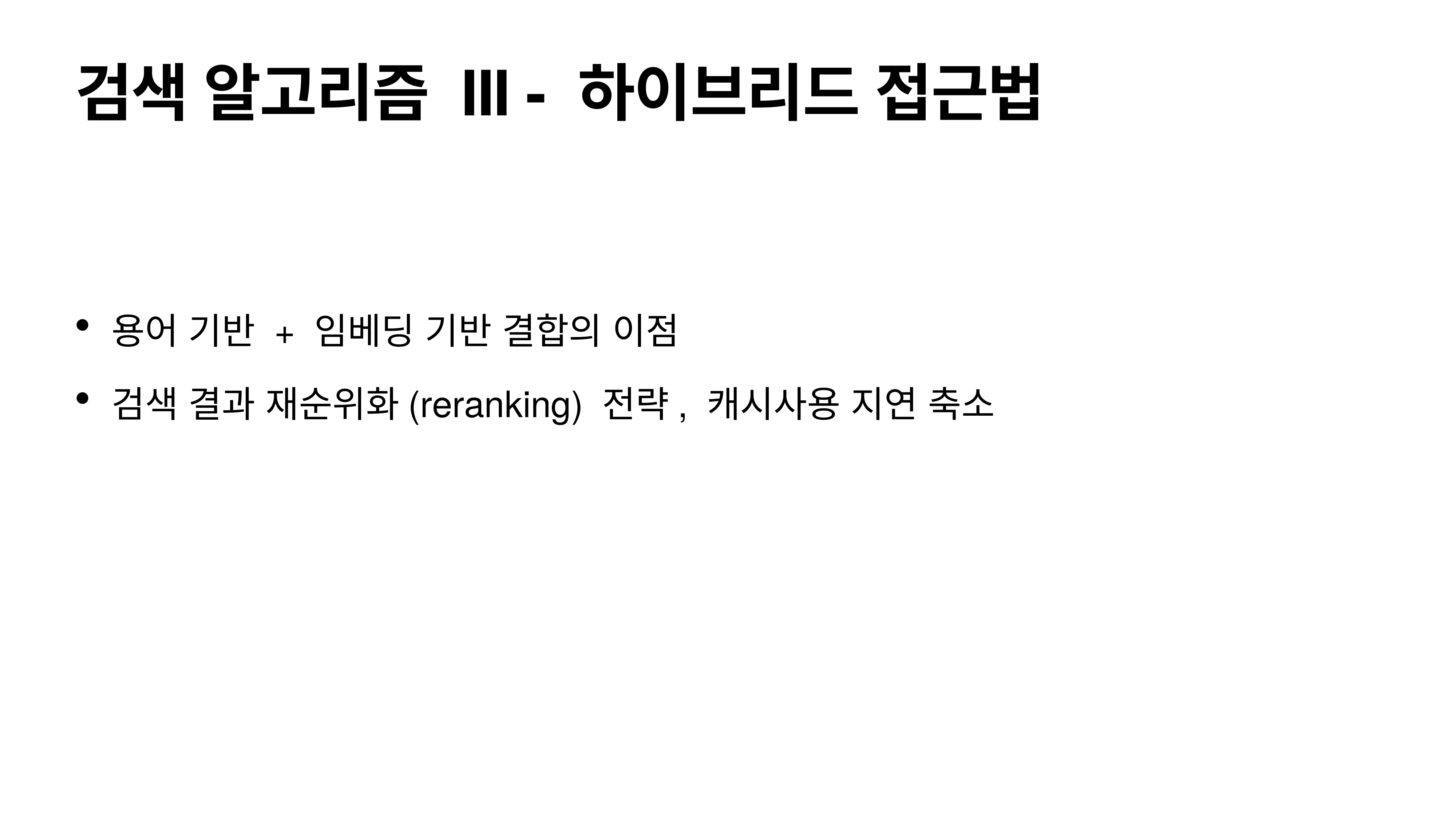

# 검색 알고리즘 III - 하이브리드 접근법

용어 기반 + 임베딩 기반 결합의 이점
검색 결과 재순위화(reranking) 전략, 캐시사용 지연 축소